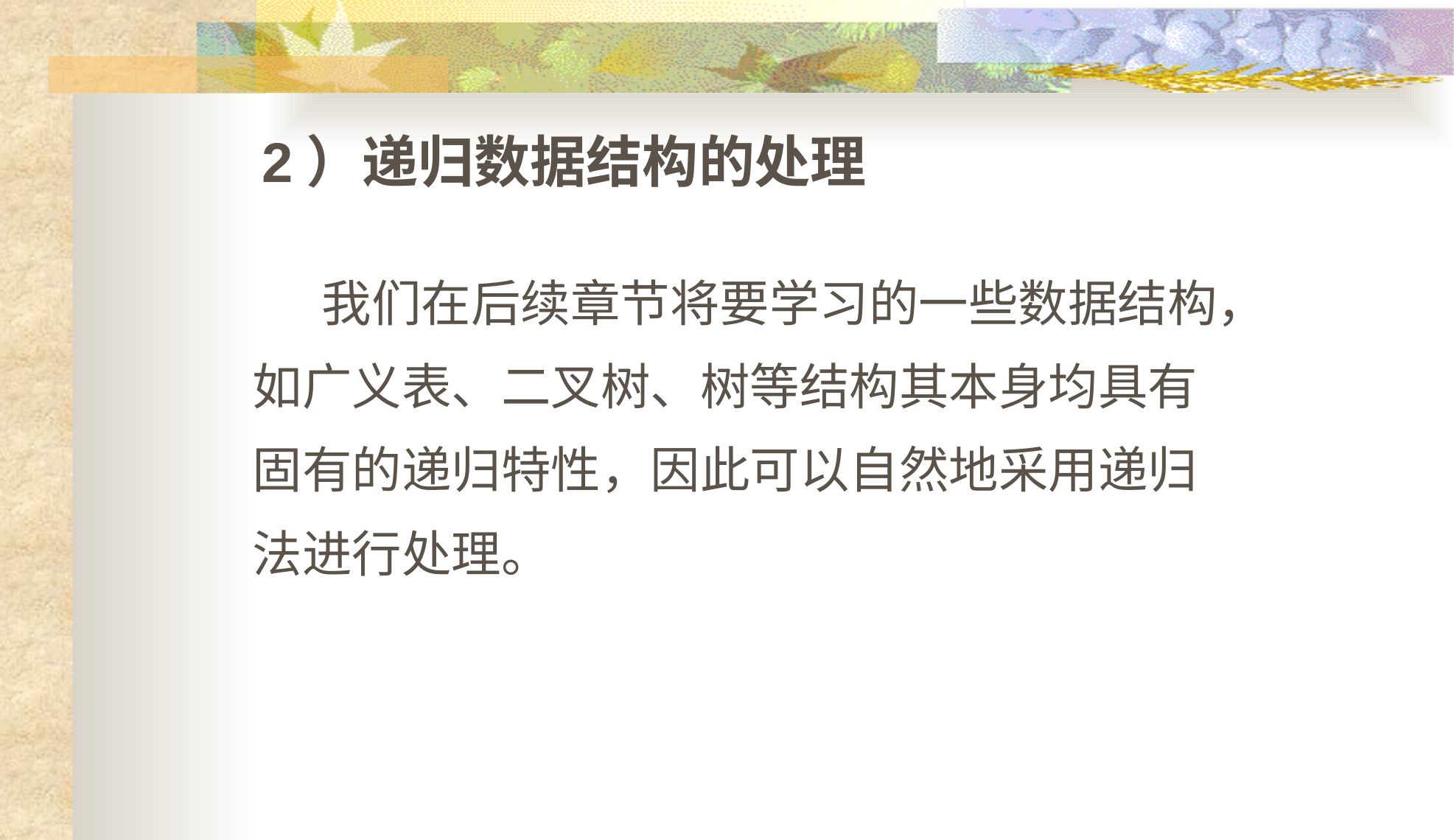

2）递归数据结构的处理
我们在后续章节将要学习的一些数据结构，如广义表、二叉树、树等结构其本身均具有固有的递归特性，因此可以自然地采用递归法进行处理。